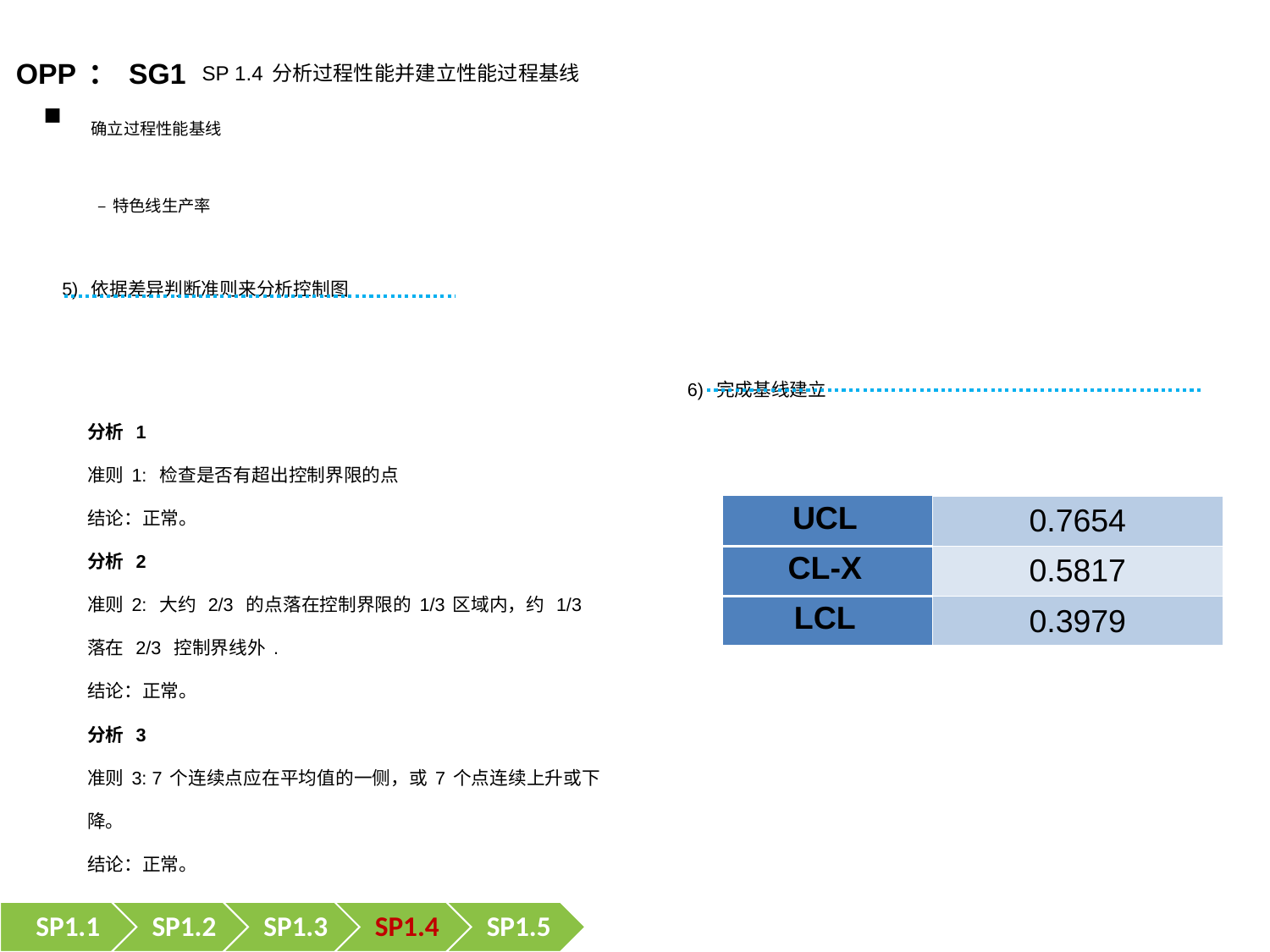

OPP：SG1  SP 1.4分析过程性能并建立性能过程基线
确立过程性能基线

               –特色线生产率
5) 依据差异判断准则来分析控制图
6) 完成基线建立
分析 1
准则1: 检查是否有超出控制界限的点
结论：正常。
分析 2
准则2: 大约 2/3 的点落在控制界限的1/3区域内，约 1/3 落在 2/3 控制界线外.
结论：正常。
分析 3
准则3: 7个连续点应在平均值的一侧，或7个点连续上升或下降。
结论：正常。
| UCL | 0.7654 |
| --- | --- |
| CL-X | 0.5817 |
| LCL | 0.3979 |
|  |  |
SP1.1
SP1.2
SP1.3
SP1.4
SP1.5